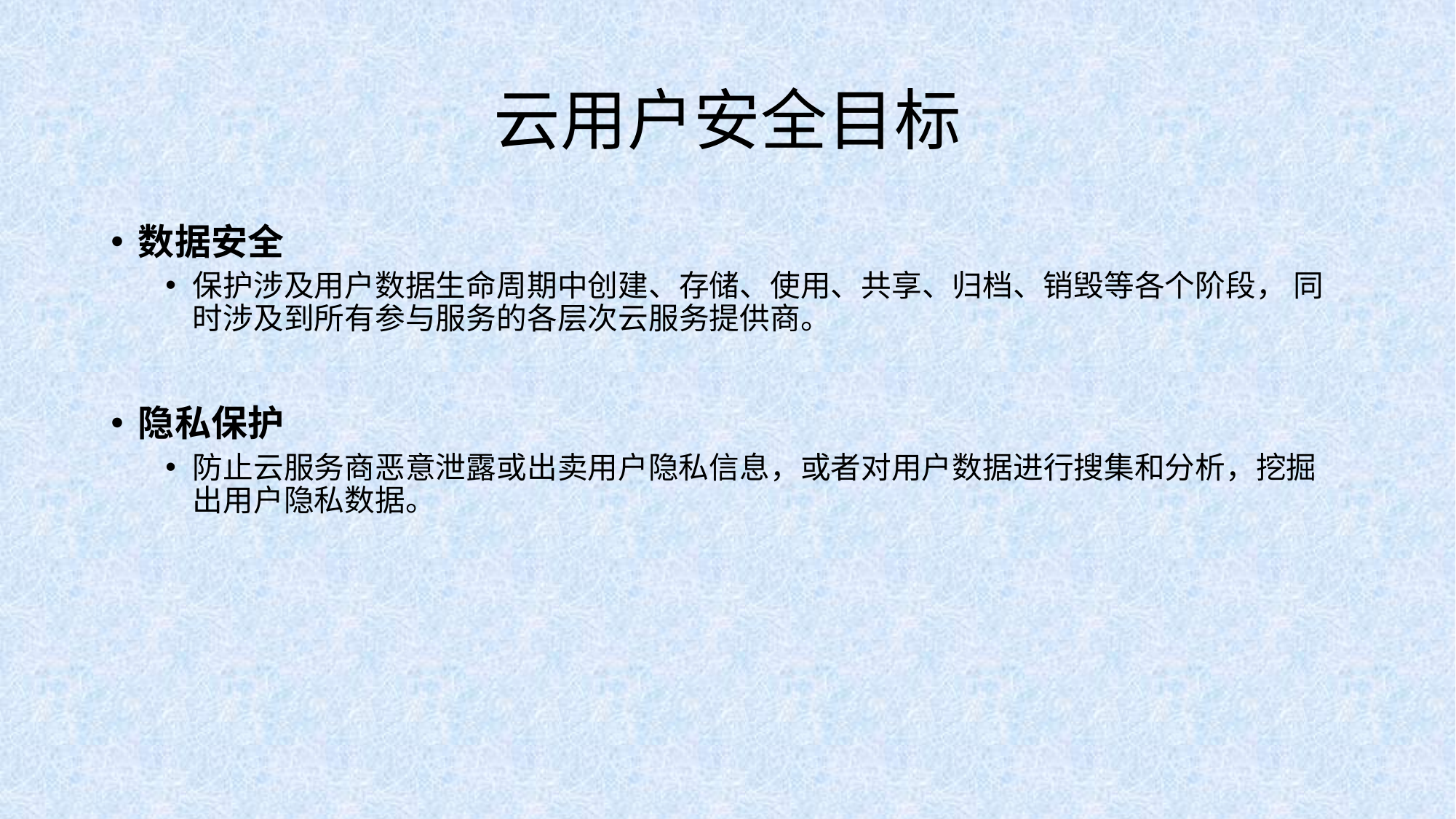

# 云用户安全目标
数据安全
保护涉及用户数据生命周期中创建、存储、使用、共享、归档、销毁等各个阶段， 同时涉及到所有参与服务的各层次云服务提供商。

隐私保护
防止云服务商恶意泄露或出卖用户隐私信息，或者对用户数据进行搜集和分析，挖掘出用户隐私数据。